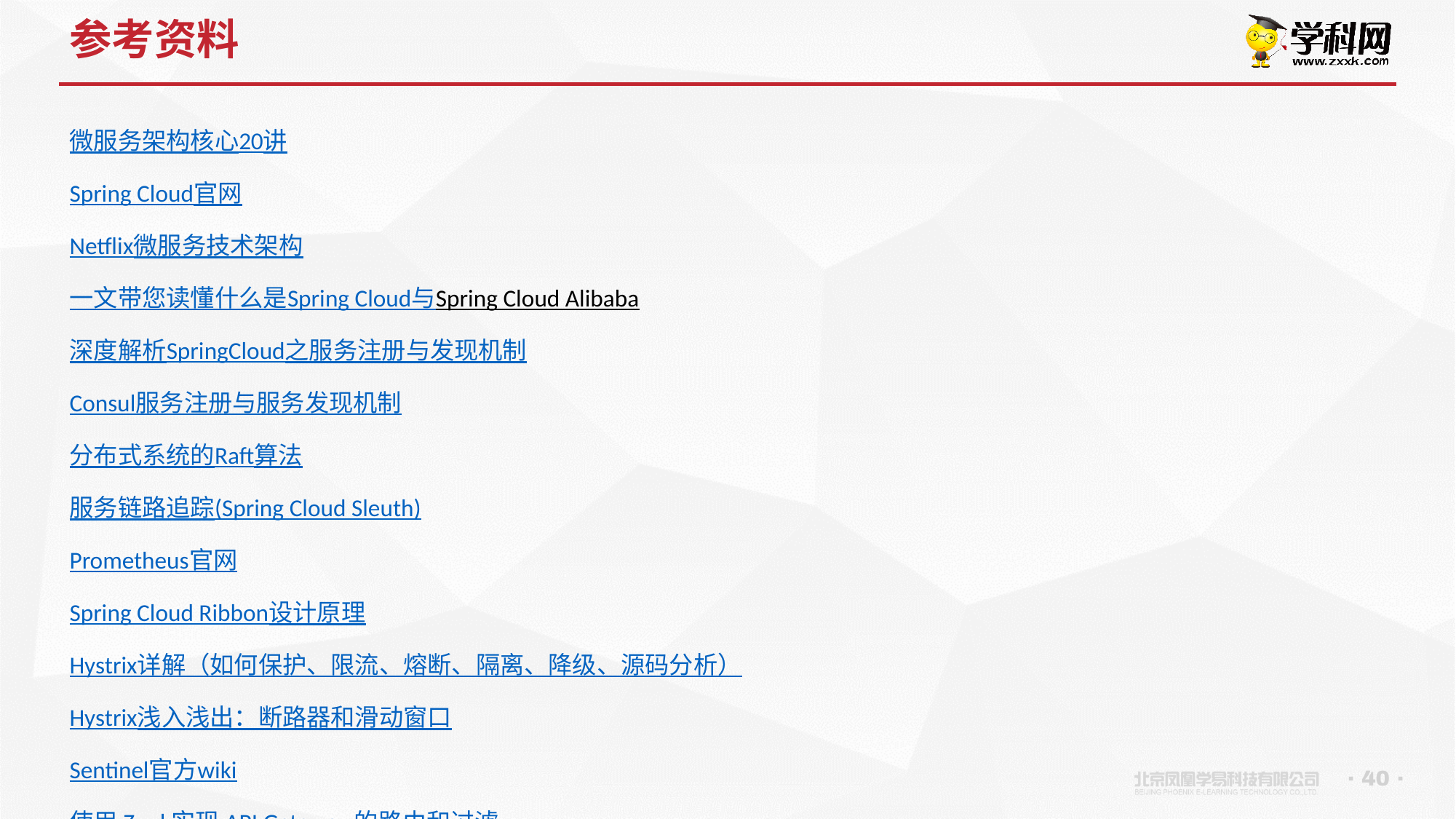

# 参考资料
微服务架构核心20讲
Spring Cloud官网
Netflix微服务技术架构
一文带您读懂什么是Spring Cloud与Spring Cloud Alibaba
深度解析SpringCloud之服务注册与发现机制
Consul服务注册与服务发现机制
分布式系统的Raft算法
服务链路追踪(Spring Cloud Sleuth)
Prometheus官网
Spring Cloud Ribbon设计原理
Hystrix详解（如何保护、限流、熔断、隔离、降级、源码分析）
Hystrix浅入浅出：断路器和滑动窗口
Sentinel官方wiki
使用 Zuul 实现 API Gateway 的路由和过滤
Spring Cloud底层原理
阿里云消息队列RocketMQ